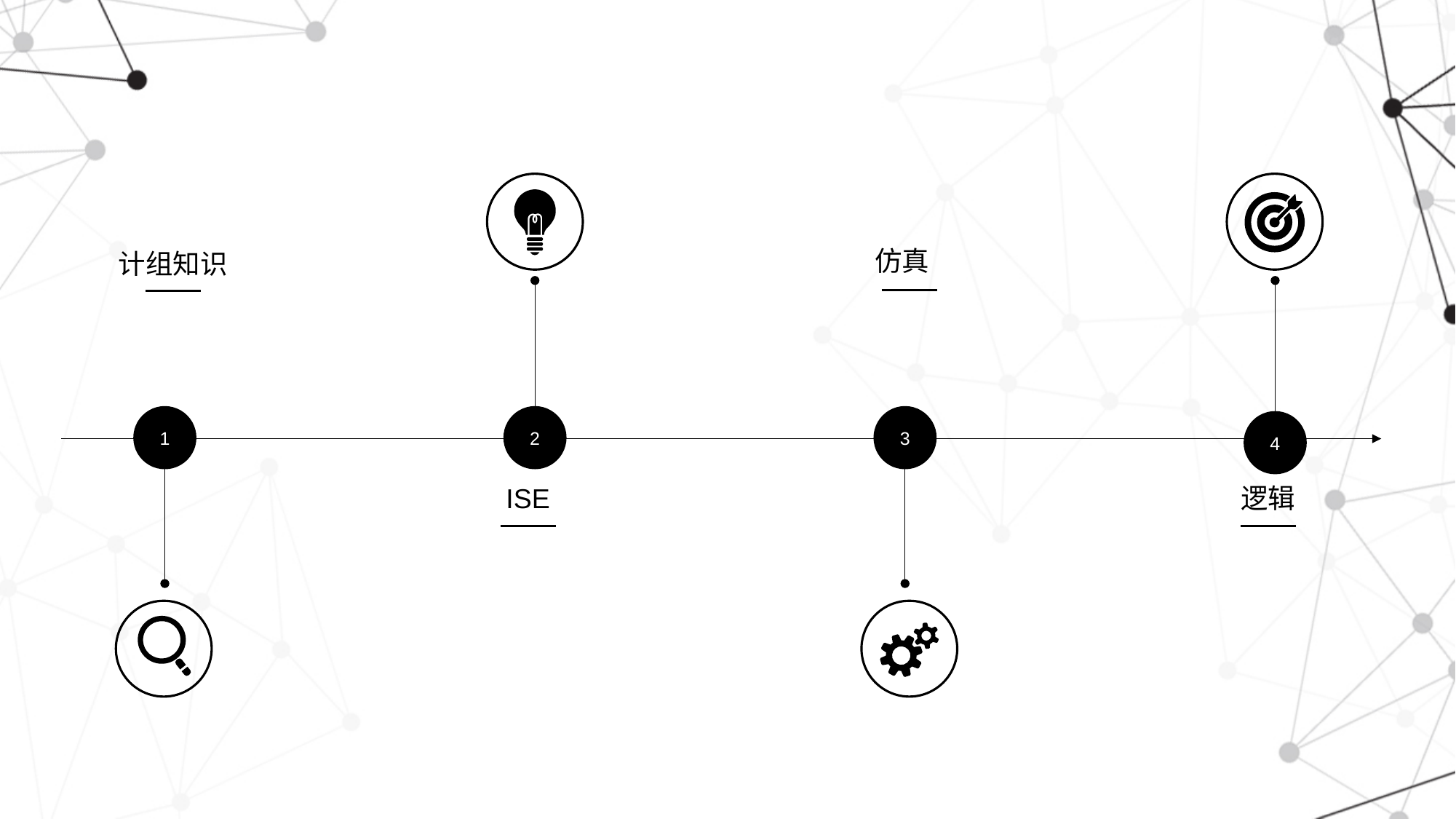

#

仿真

计组知识

2
3
1
4
ISE

逻辑